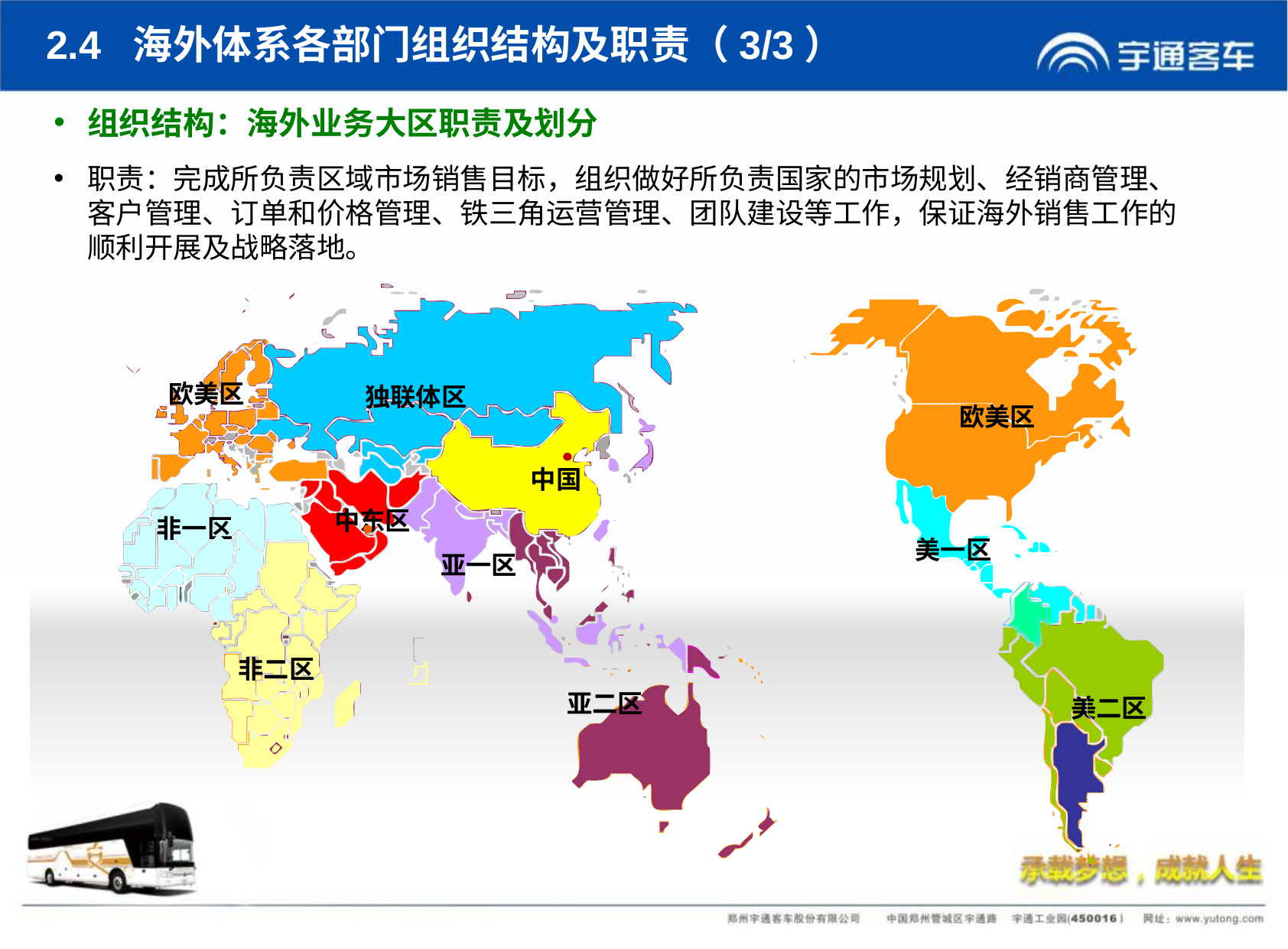

2.4  海外体系各部门组织结构及职责（3/3）
组织结构：海外业务大区职责及划分
职责：完成所负责区域市场销售目标，组织做好所负责国家的市场规划、经销商管理、客户管理、订单和价格管理、铁三角运营管理、团队建设等工作，保证海外销售工作的顺利开展及战略落地。

欧美区
独联体区

欧美区

中国

中东区

非一区

美一区

亚一区

非二区

亚二区
美二区